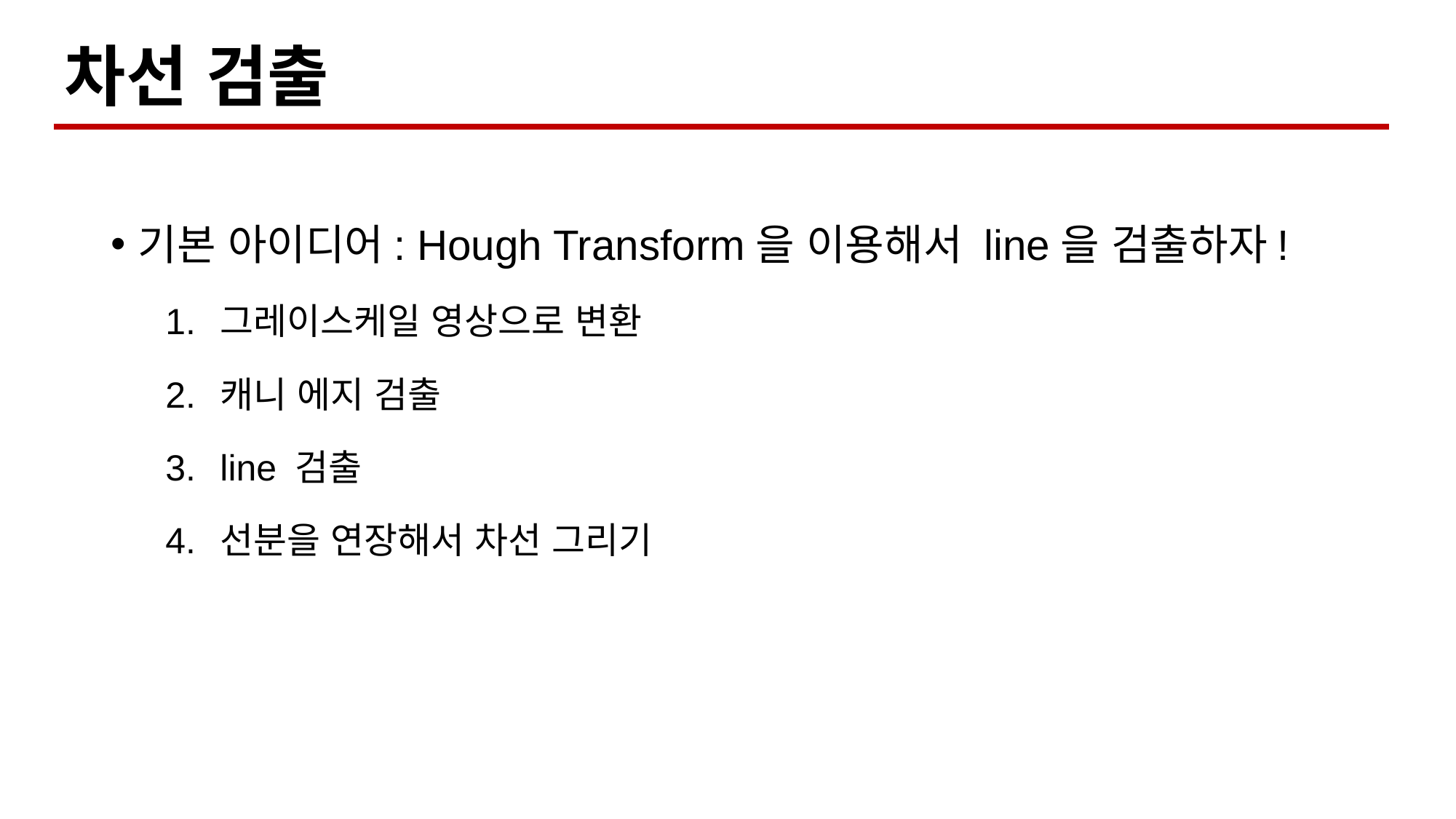

# 차선 검출
기본 아이디어: Hough Transform을 이용해서 line을 검출하자!
그레이스케일 영상으로 변환
캐니 에지 검출
line 검출
선분을 연장해서 차선 그리기